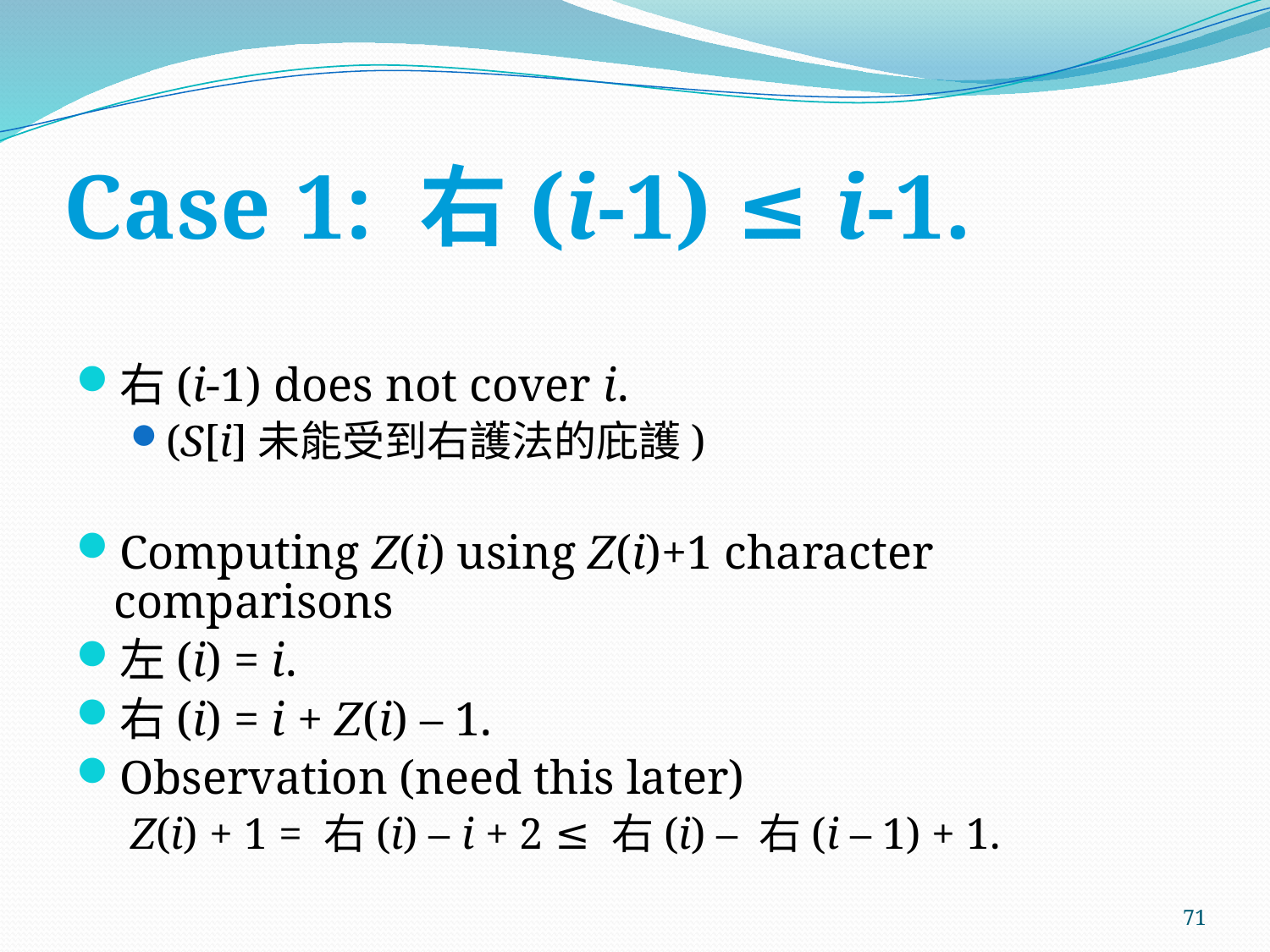

# Case 1: 右(i-1) ≤ i-1.
右(i-1) does not cover i.
(S[i]未能受到右護法的庇護)

Computing Z(i) using Z(i)+1 character comparisons
左(i) = i.
右(i) = i + Z(i) – 1.
Observation (need this later)
Z(i) + 1 = 右(i) – i + 2 ≤ 右(i) – 右(i – 1) + 1.
71